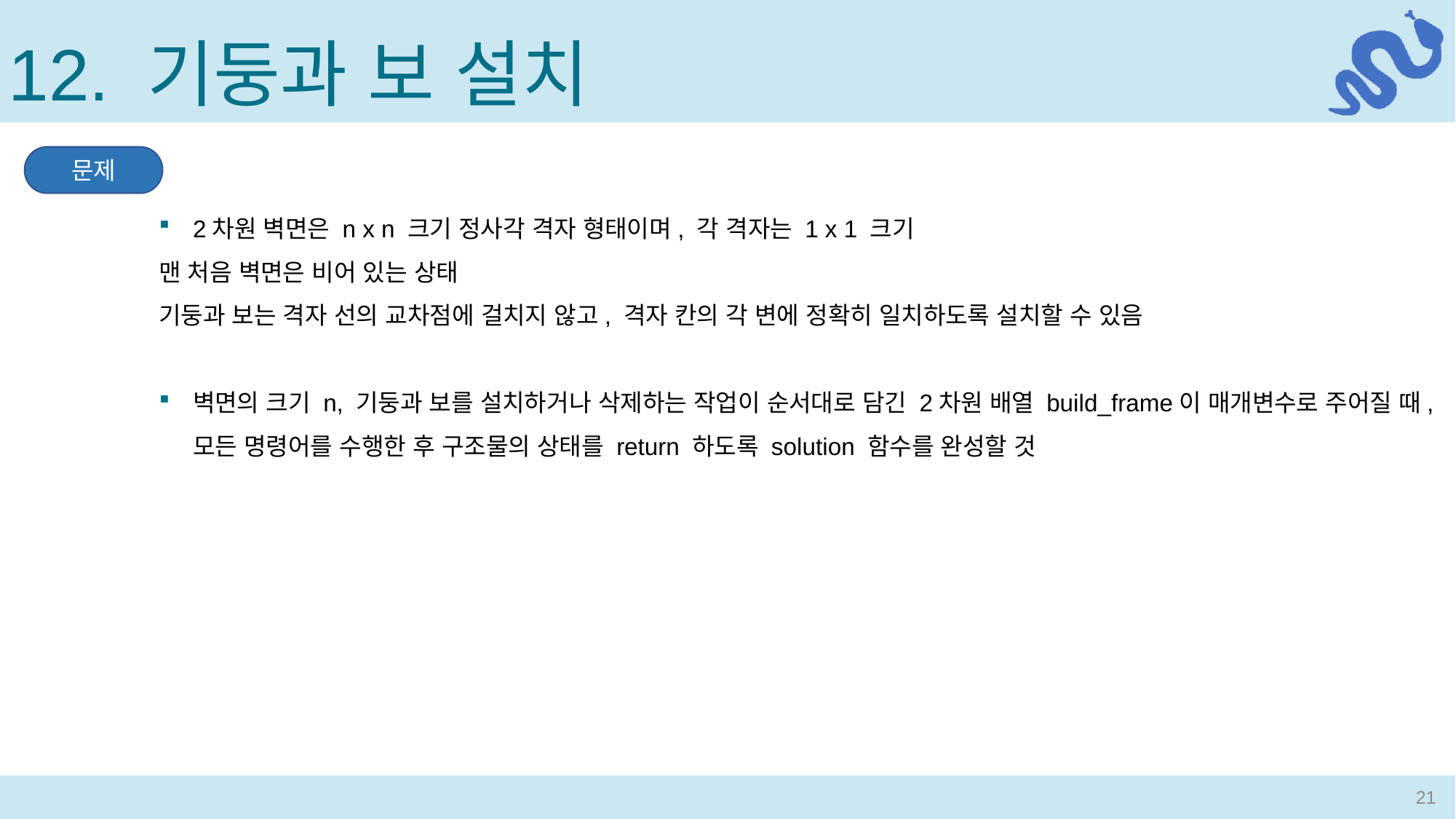

12. 기둥과 보 설치
문제
2차원 벽면은 n x n 크기 정사각 격자 형태이며, 각 격자는 1 x 1 크기
맨 처음 벽면은 비어 있는 상태
기둥과 보는 격자 선의 교차점에 걸치지 않고, 격자 칸의 각 변에 정확히 일치하도록 설치할 수 있음

벽면의 크기 n, 기둥과 보를 설치하거나 삭제하는 작업이 순서대로 담긴 2차원 배열 build_frame이 매개변수로 주어질 때, 모든 명령어를 수행한 후 구조물의 상태를 return 하도록 solution 함수를 완성할 것
21